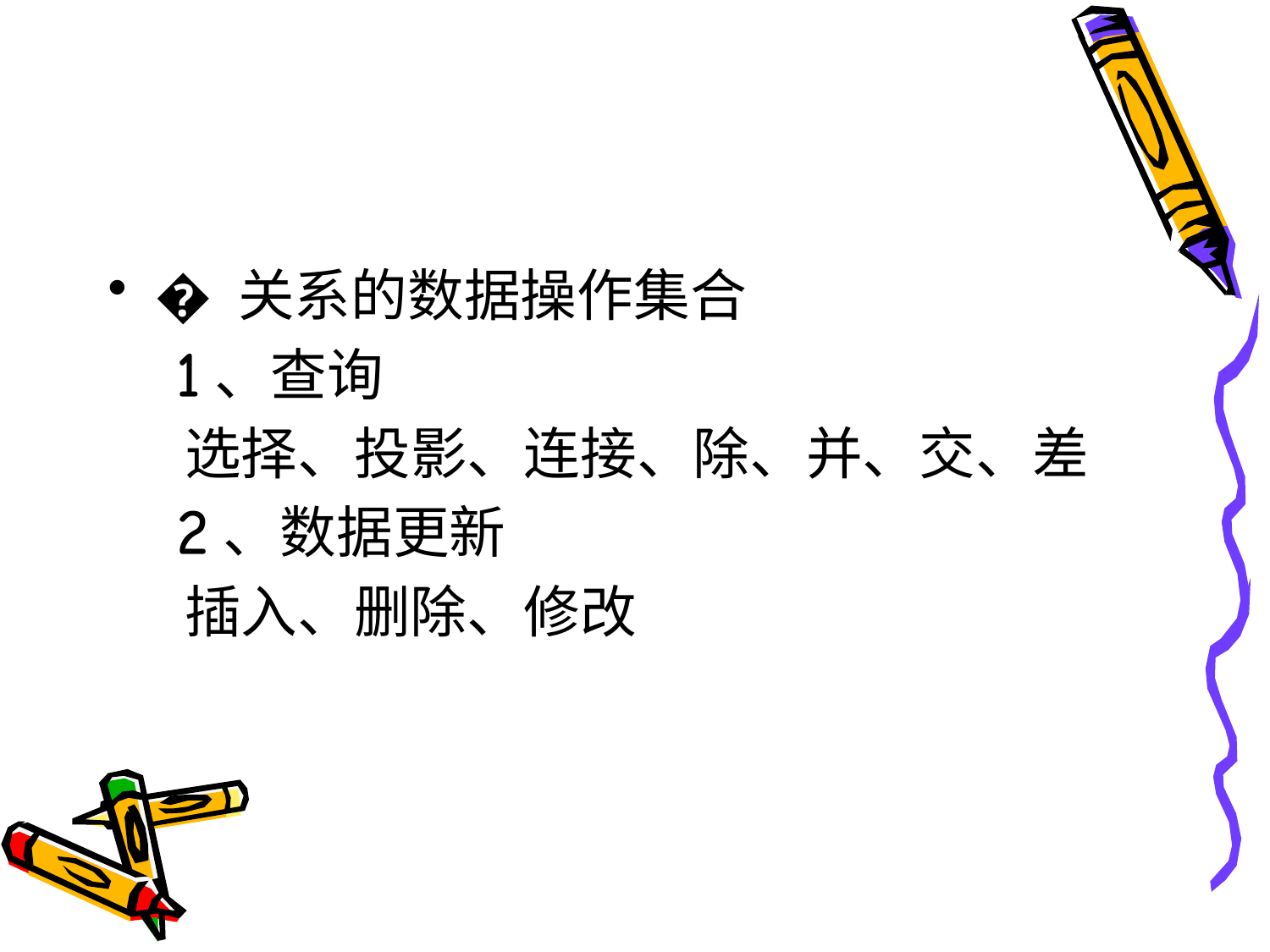

#
� 关系的数据操作集合
    1、查询
     选择、投影、连接、除、并、交、差
    2、数据更新
     插入、删除、修改